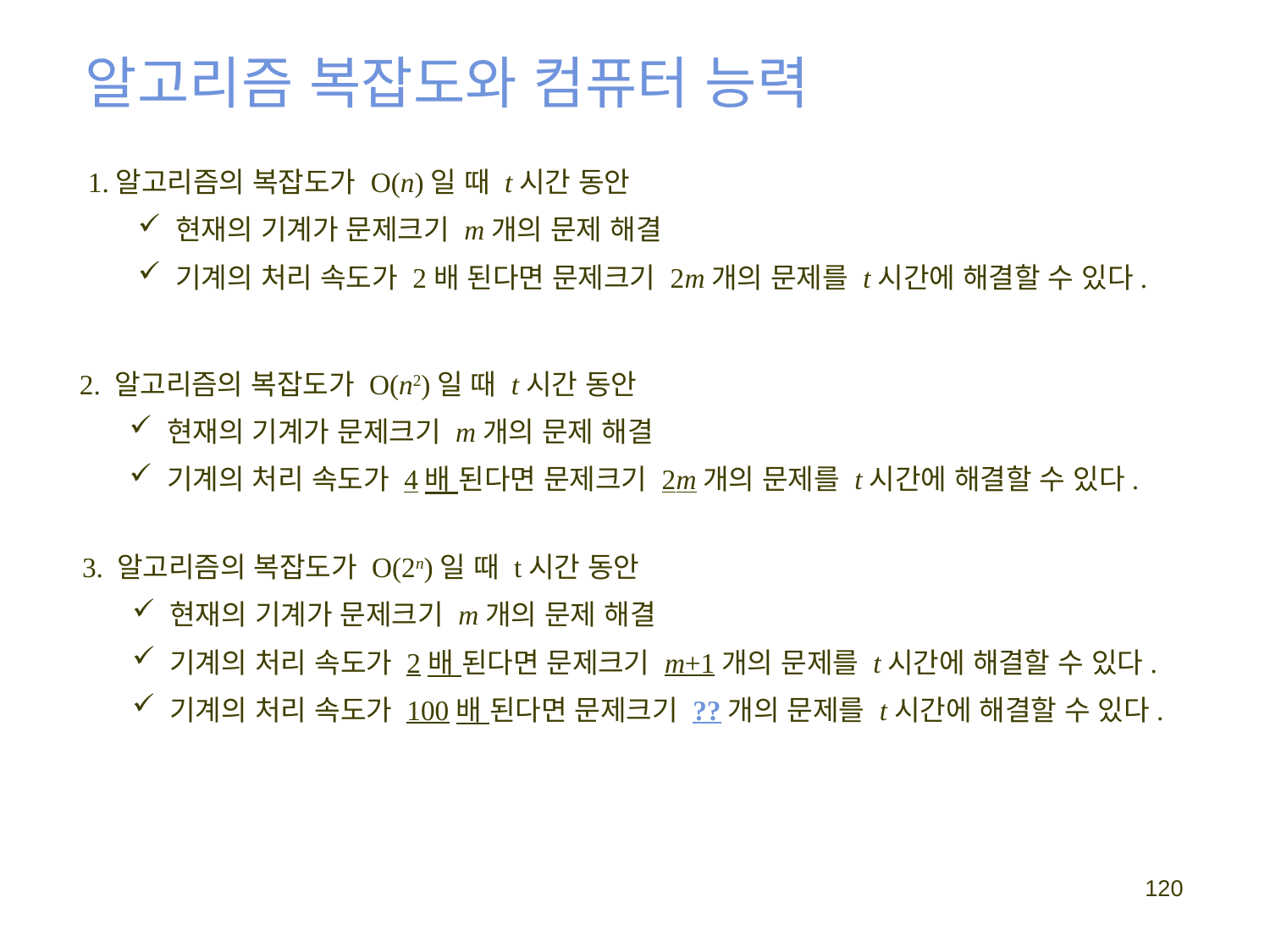

알고리즘 복잡도와 컴퓨터 능력
1.알고리즘의 복잡도가 O(n)일 때 t시간 동안
 현재의 기계가 문제크기 m개의 문제 해결
 기계의 처리 속도가 2배 된다면 문제크기 2m개의 문제를 t시간에 해결할 수 있다.
2. 알고리즘의 복잡도가 O(n2)일 때 t시간 동안
 현재의 기계가 문제크기 m개의 문제 해결
 기계의 처리 속도가 4배 된다면 문제크기 2m개의 문제를 t시간에 해결할 수 있다.
3. 알고리즘의 복잡도가 O(2n)일 때 t시간 동안
 현재의 기계가 문제크기 m개의 문제 해결
 기계의 처리 속도가 2배 된다면 문제크기 m+1개의 문제를 t시간에 해결할 수 있다.
 기계의 처리 속도가 100배 된다면 문제크기 ??개의 문제를 t시간에 해결할 수 있다.

120